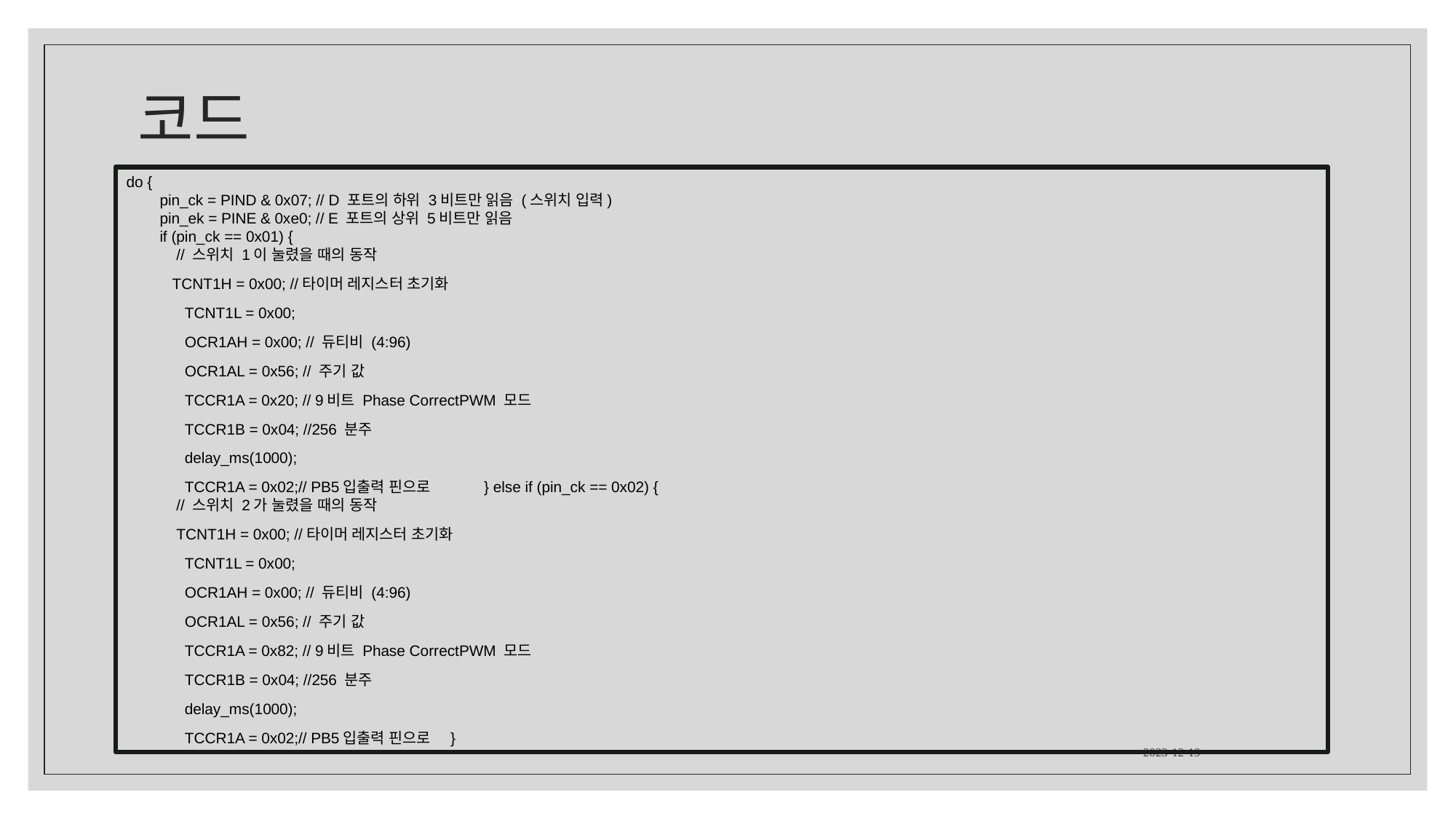

# 코드
do {
        pin_ck = PIND & 0x07; // D 포트의 하위 3비트만 읽음 (스위치 입력)
        pin_ek = PINE & 0xe0; // E 포트의 상위 5비트만 읽음
        if (pin_ck == 0x01) {
            // 스위치 1이 눌렸을 때의 동작
           TCNT1H = 0x00; //타이머 레지스터 초기화
              TCNT1L = 0x00;
              OCR1AH = 0x00; // 듀티비 (4:96)
              OCR1AL = 0x56; // 주기 값
              TCCR1A = 0x20; // 9비트 Phase CorrectPWM 모드
              TCCR1B = 0x04; //256 분주
              delay_ms(1000);
              TCCR1A = 0x02;// PB5입출력 핀으로            } else if (pin_ck == 0x02) {
            // 스위치 2가 눌렸을 때의 동작
            TCNT1H = 0x00; //타이머 레지스터 초기화
              TCNT1L = 0x00;
              OCR1AH = 0x00; // 듀티비 (4:96)
              OCR1AL = 0x56; // 주기 값
              TCCR1A = 0x82; // 9비트 Phase CorrectPWM 모드
              TCCR1B = 0x04; //256 분주
              delay_ms(1000);
              TCCR1A = 0x02;// PB5입출력 핀으로    }
2023-12-19